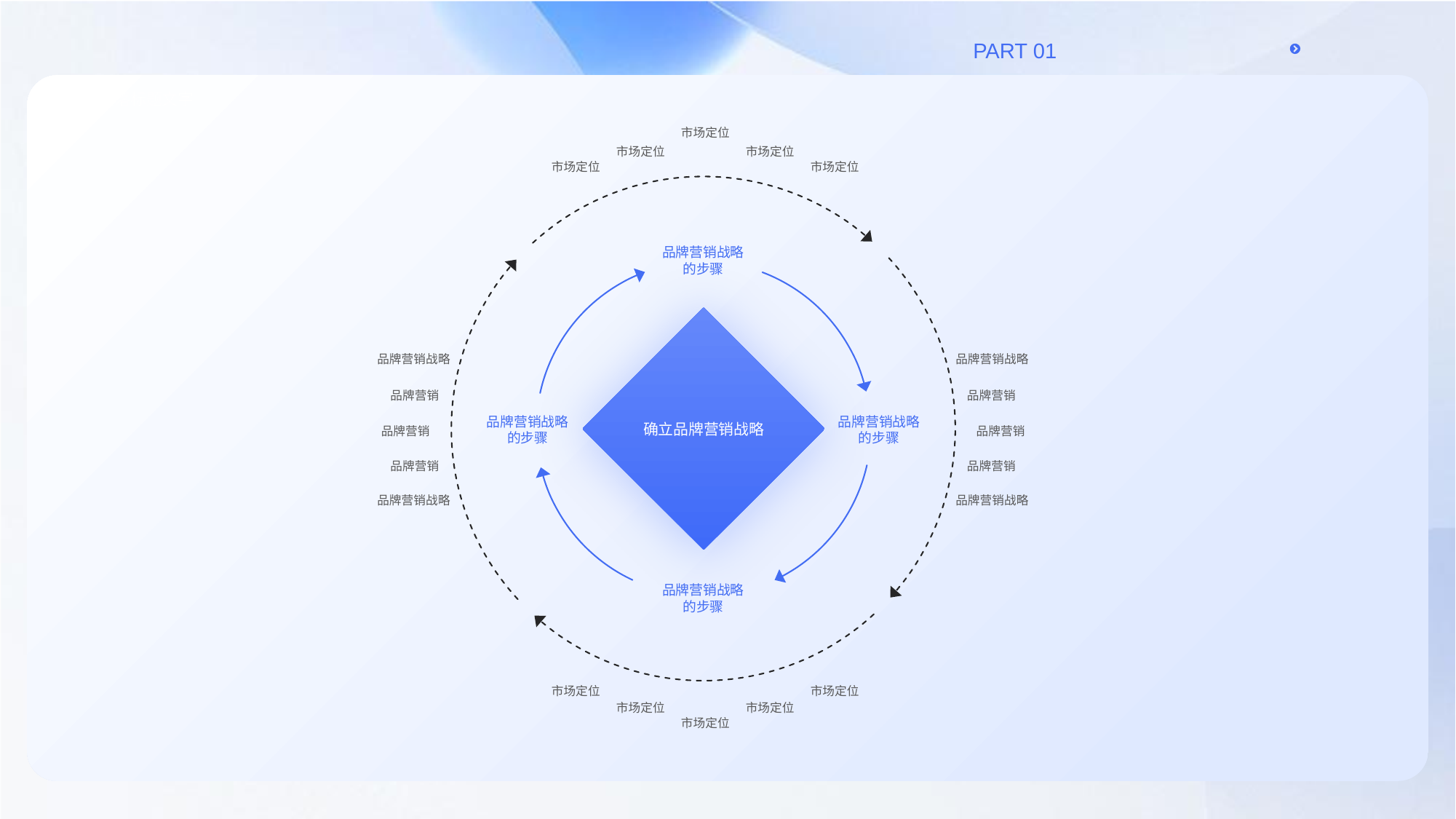

市场定位
市场定位
市场定位
市场定位
市场定位

品牌营销战略的步骤

品牌营销战略
品牌营销
品牌营销
品牌营销
品牌营销战略
品牌营销战略
品牌营销
品牌营销战略的步骤
品牌营销战略的步骤
确立品牌营销战略
品牌营销
品牌营销
品牌营销战略
品牌营销战略的步骤
市场定位
市场定位
市场定位
市场定位
市场定位